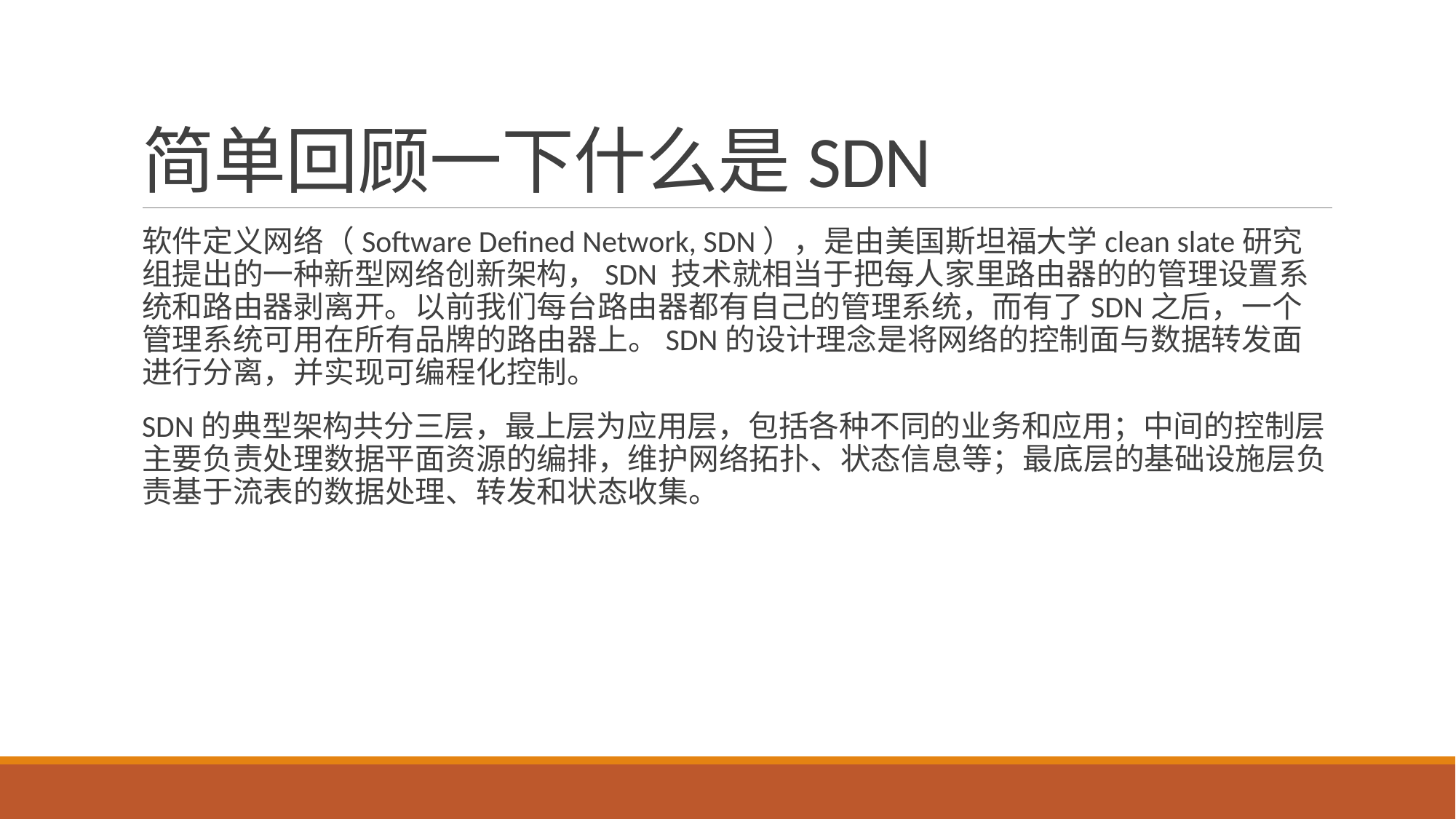

# 简单回顾一下什么是SDN
软件定义网络（Software Defined Network, SDN），是由美国斯坦福大学clean slate研究组提出的一种新型网络创新架构，SDN 技术就相当于把每人家里路由器的的管理设置系统和路由器剥离开。以前我们每台路由器都有自己的管理系统，而有了SDN之后，一个管理系统可用在所有品牌的路由器上。SDN的设计理念是将网络的控制面与数据转发面进行分离，并实现可编程化控制。
SDN的典型架构共分三层，最上层为应用层，包括各种不同的业务和应用；中间的控制层主要负责处理数据平面资源的编排，维护网络拓扑、状态信息等；最底层的基础设施层负责基于流表的数据处理、转发和状态收集。